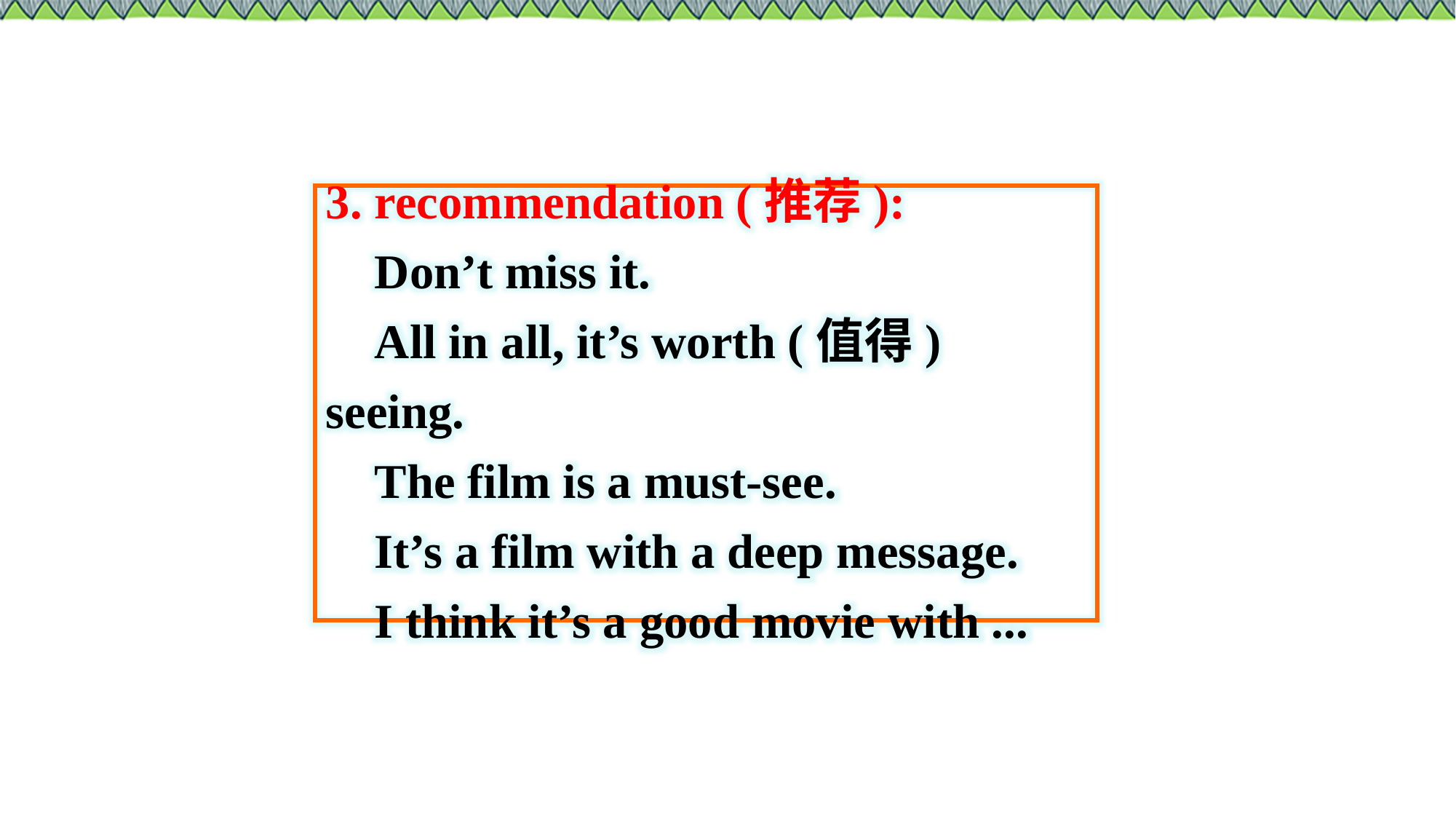

3. recommendation (推荐):
    Don’t miss it.
    All in all, it’s worth (值得) seeing.
    The film is a must-see.
    It’s a film with a deep message.
    I think it’s a good movie with ...